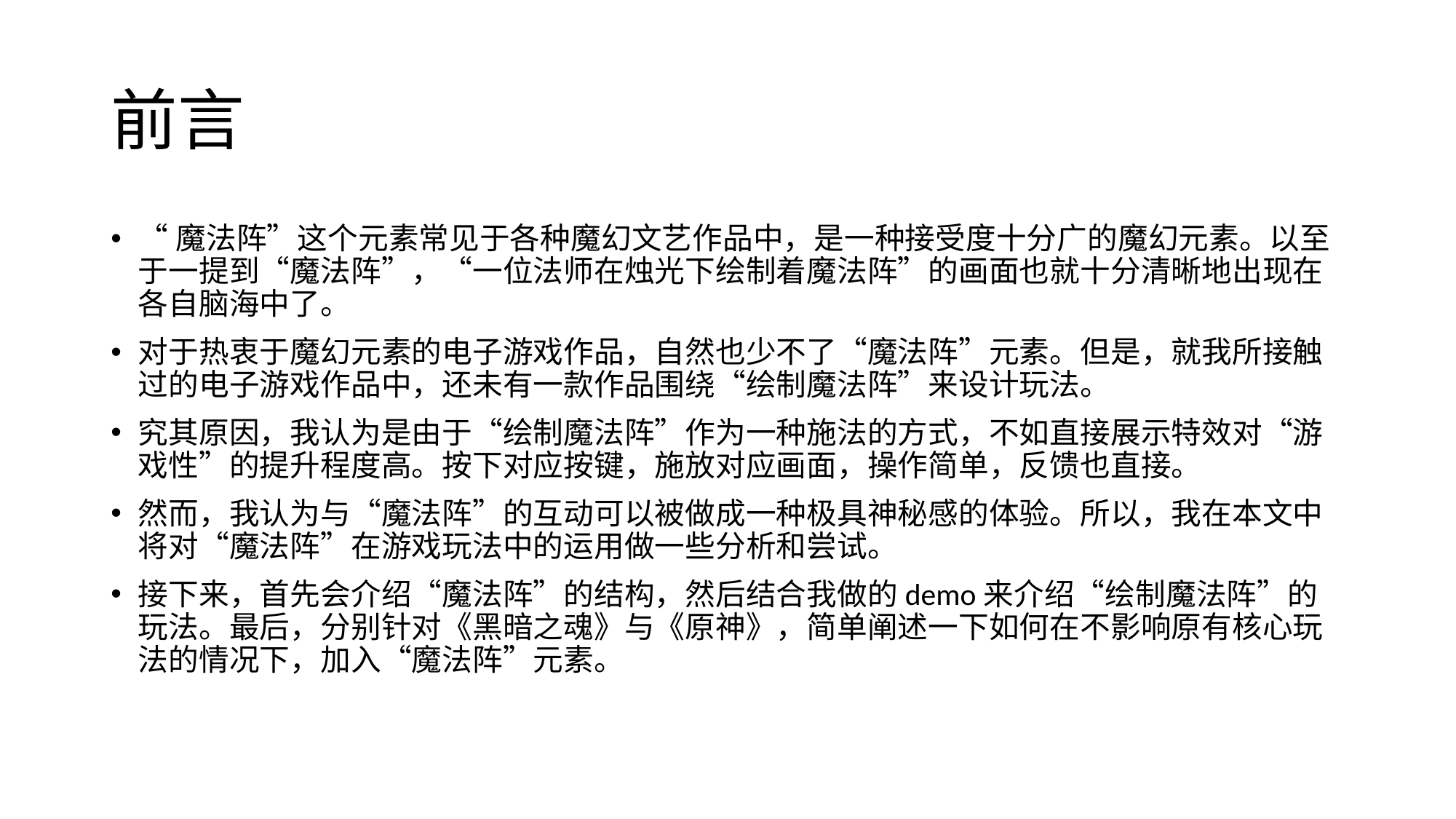

# 前言
“魔法阵”这个元素常见于各种魔幻文艺作品中，是一种接受度十分广的魔幻元素。以至于一提到“魔法阵”，“一位法师在烛光下绘制着魔法阵”的画面也就十分清晰地出现在各自脑海中了。
对于热衷于魔幻元素的电子游戏作品，自然也少不了“魔法阵”元素。但是，就我所接触过的电子游戏作品中，还未有一款作品围绕“绘制魔法阵”来设计玩法。
究其原因，我认为是由于“绘制魔法阵”作为一种施法的方式，不如直接展示特效对“游戏性”的提升程度高。按下对应按键，施放对应画面，操作简单，反馈也直接。
然而，我认为与“魔法阵”的互动可以被做成一种极具神秘感的体验。所以，我在本文中将对“魔法阵”在游戏玩法中的运用做一些分析和尝试。
接下来，首先会介绍“魔法阵”的结构，然后结合我做的demo来介绍“绘制魔法阵”的玩法。最后，分别针对《黑暗之魂》与《原神》，简单阐述一下如何在不影响原有核心玩法的情况下，加入“魔法阵”元素。